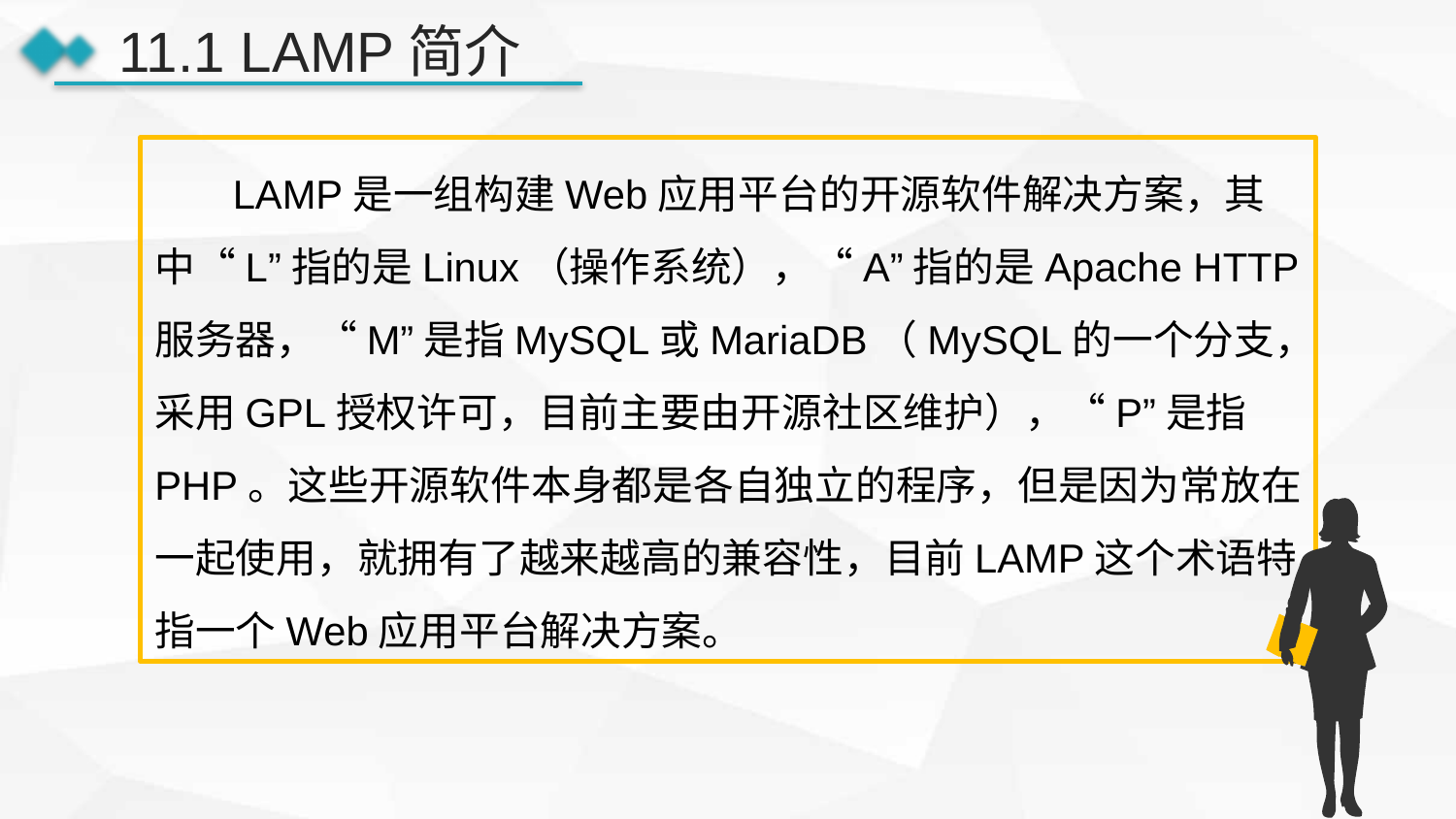

11.1 LAMP简介

       LAMP是一组构建Web应用平台的开源软件解决方案，其中“L”指的是Linux（操作系统），“A”指的是Apache HTTP服务器，“M”是指MySQL或MariaDB（MySQL的一个分支，采用GPL授权许可，目前主要由开源社区维护），“P”是指PHP。这些开源软件本身都是各自独立的程序，但是因为常放在一起使用，就拥有了越来越高的兼容性，目前LAMP这个术语特指一个Web应用平台解决方案。